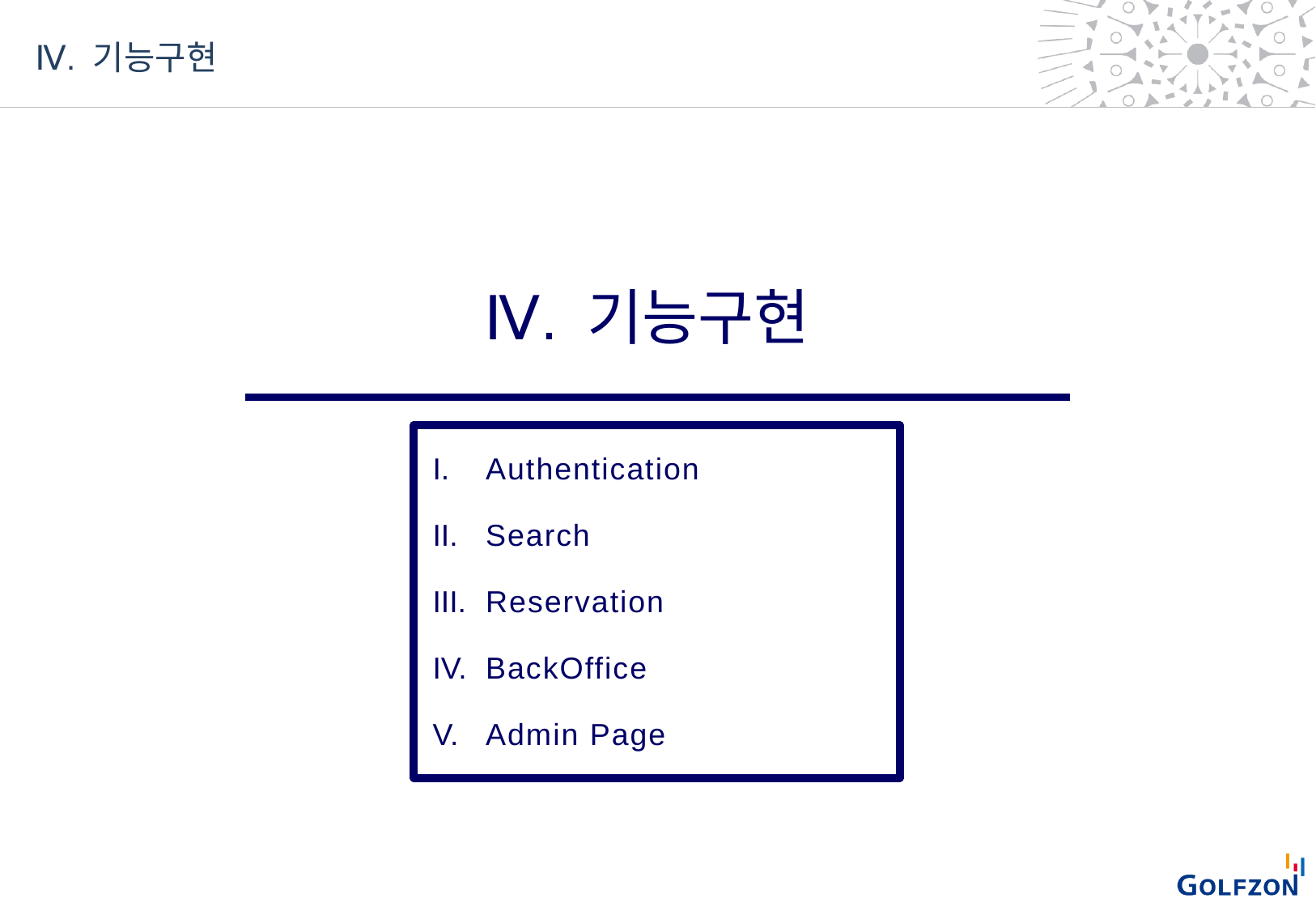

Ⅳ. 기능구현
Ⅳ. 	기능구현

Authentication
Search
Reservation
BackOffice
Admin Page